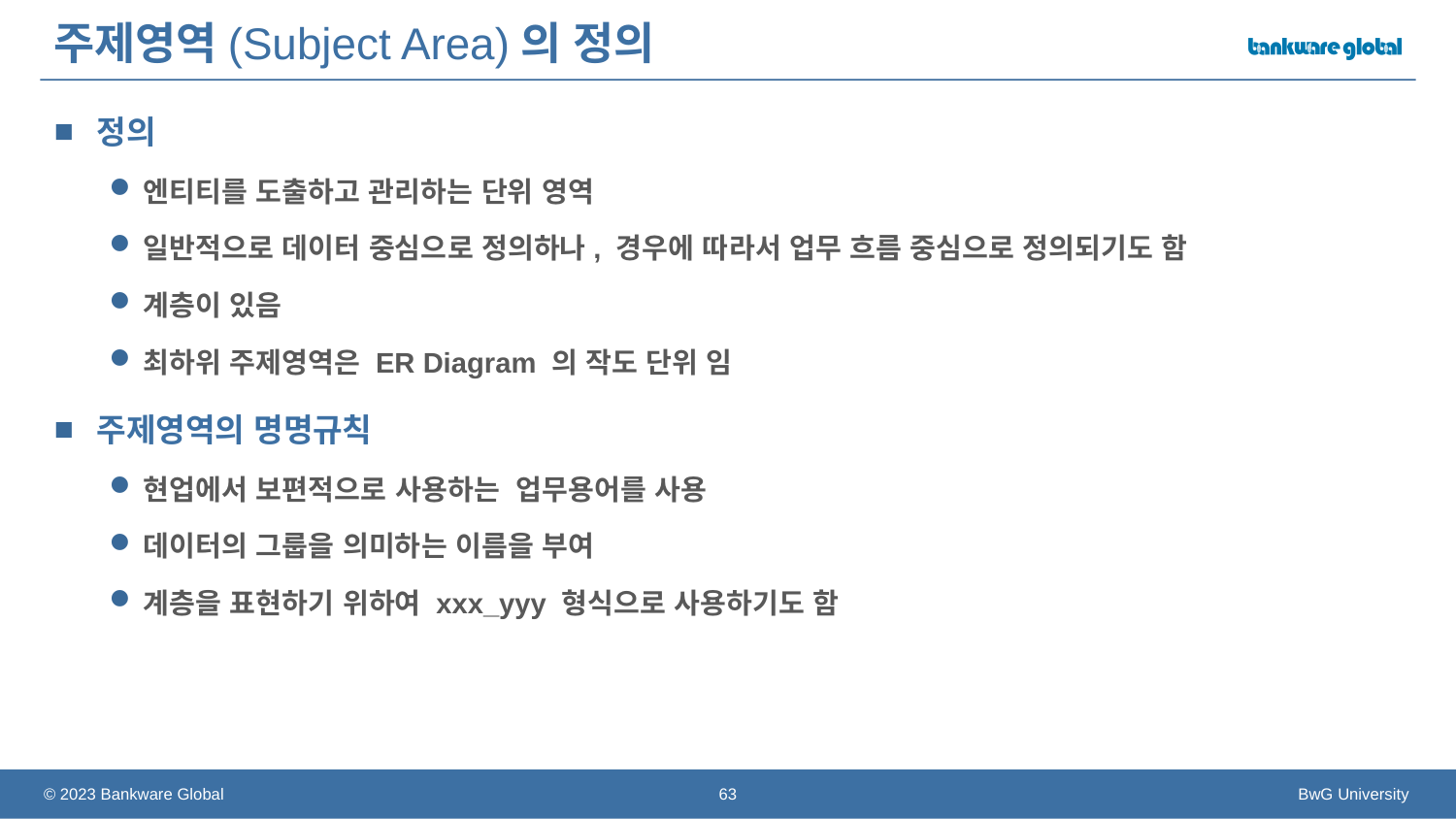

# 주제영역(Subject Area)의 정의
정의
엔티티를 도출하고 관리하는 단위 영역
일반적으로 데이터 중심으로 정의하나, 경우에 따라서 업무 흐름 중심으로 정의되기도 함
계층이 있음
최하위 주제영역은 ER Diagram 의 작도 단위 임
주제영역의 명명규칙
현업에서 보편적으로 사용하는  업무용어를 사용
데이터의 그룹을 의미하는 이름을 부여
계층을 표현하기 위하여 xxx_yyy 형식으로 사용하기도 함
63